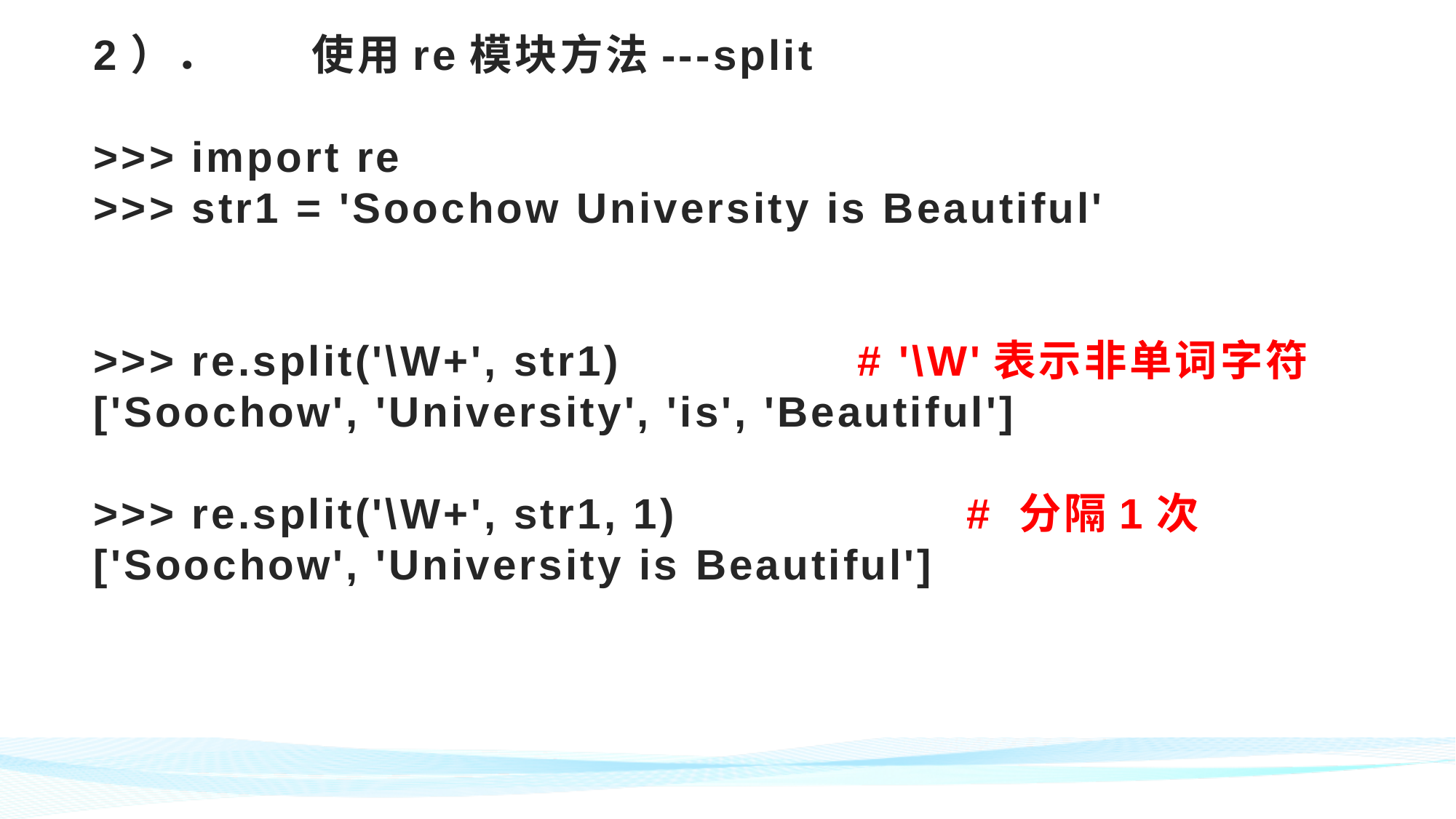

# 2）．	使用re模块方法---split >>> import re >>> str1 = 'Soochow University is Beautiful' >>> re.split('\W+', str1)			# '\W'表示非单词字符 ['Soochow', 'University', 'is', 'Beautiful'] >>> re.split('\W+', str1, 1)			# 分隔1次 ['Soochow', 'University is Beautiful']